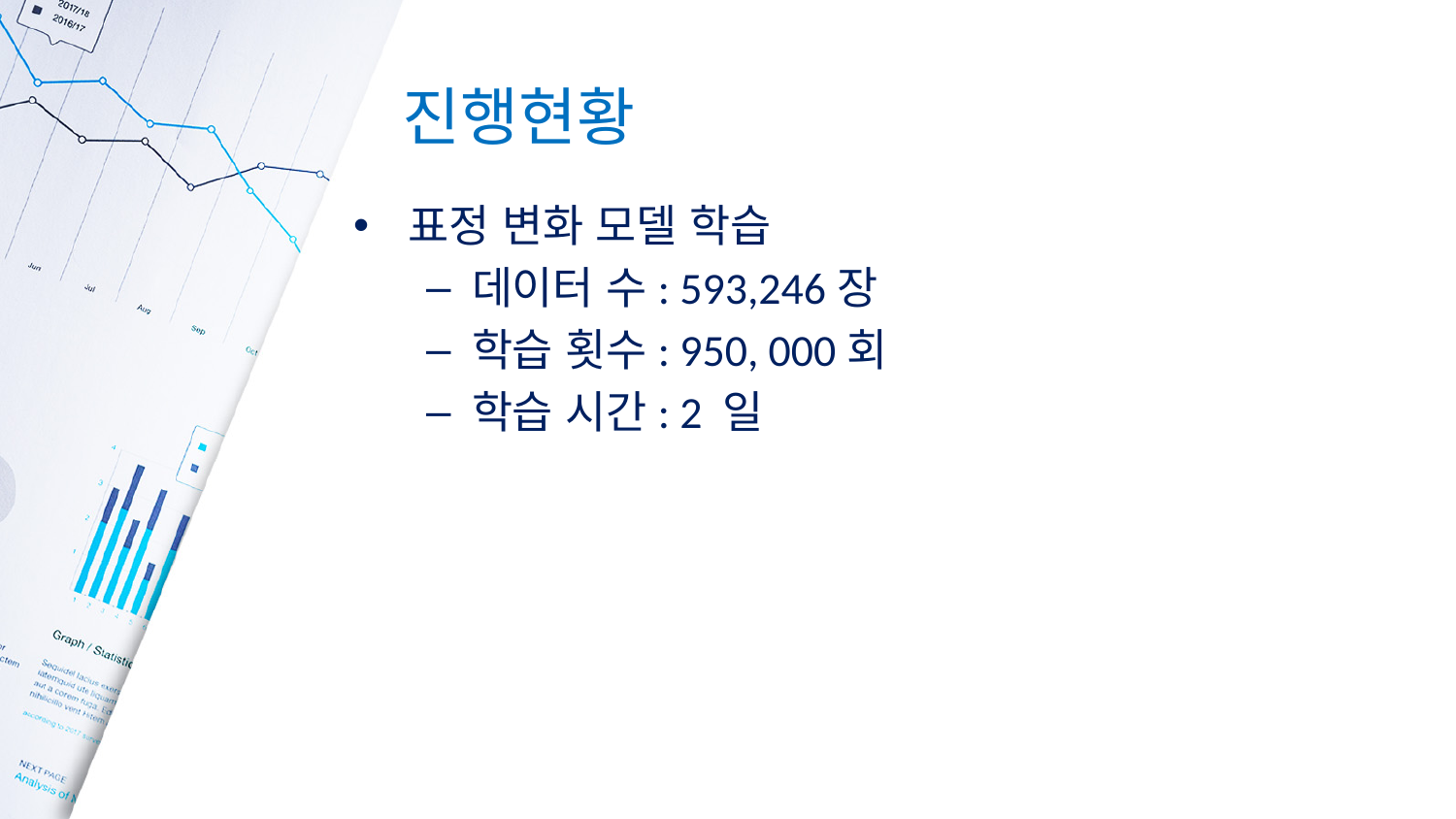

# 진행현황
표정 변화 모델 학습
데이터 수: 593,246장
학습 횟수: 950, 000회
학습 시간: 2 일